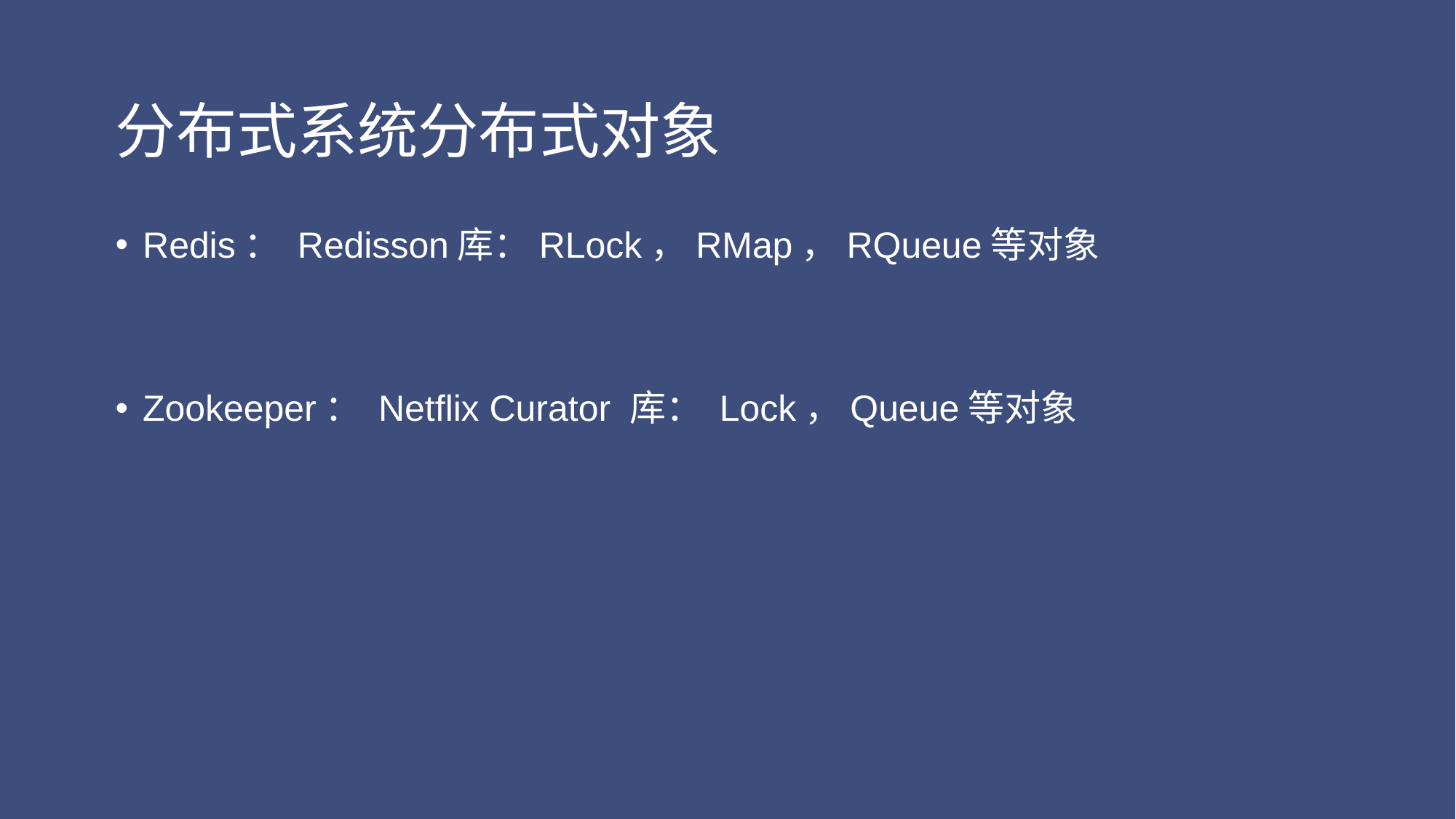

# 分布式系统分布式对象
Redis： Redisson库：RLock，RMap，RQueue等对象

Zookeeper： Netflix Curator 库： Lock，Queue等对象